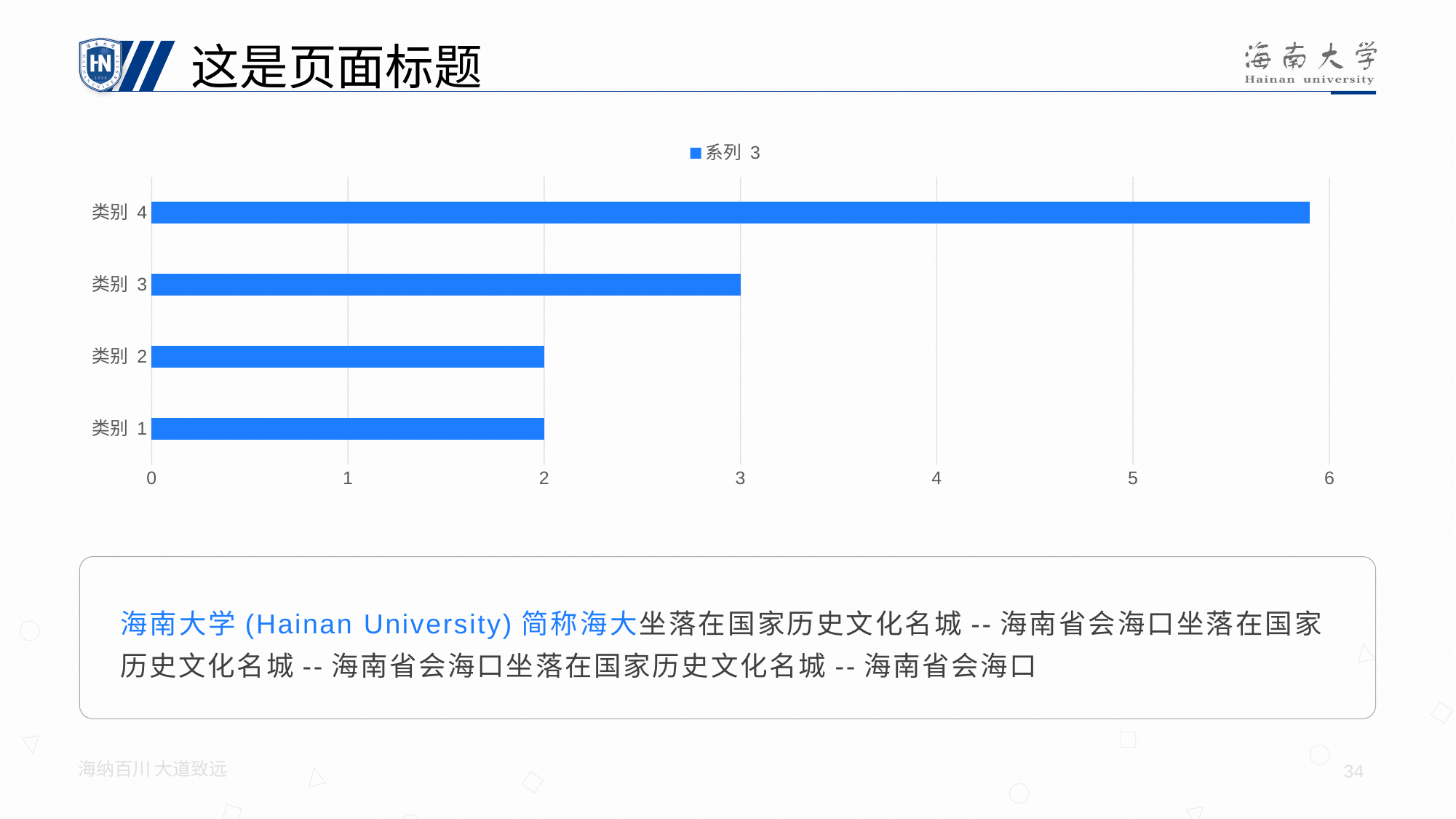

这是页面标题

### Chart

| Category | 系列 3 |
|---|---|
| 类别 1 | 2.0 |
| 类别 2 | 2.0 |
| 类别 3 | 3.0 |
| 类别 4 | 5.9 |
海南大学(Hainan University)简称海大坐落在国家历史文化名城--海南省会海口坐落在国家历史文化名城--海南省会海口坐落在国家历史文化名城--海南省会海口
海纳百川 大道致远
34